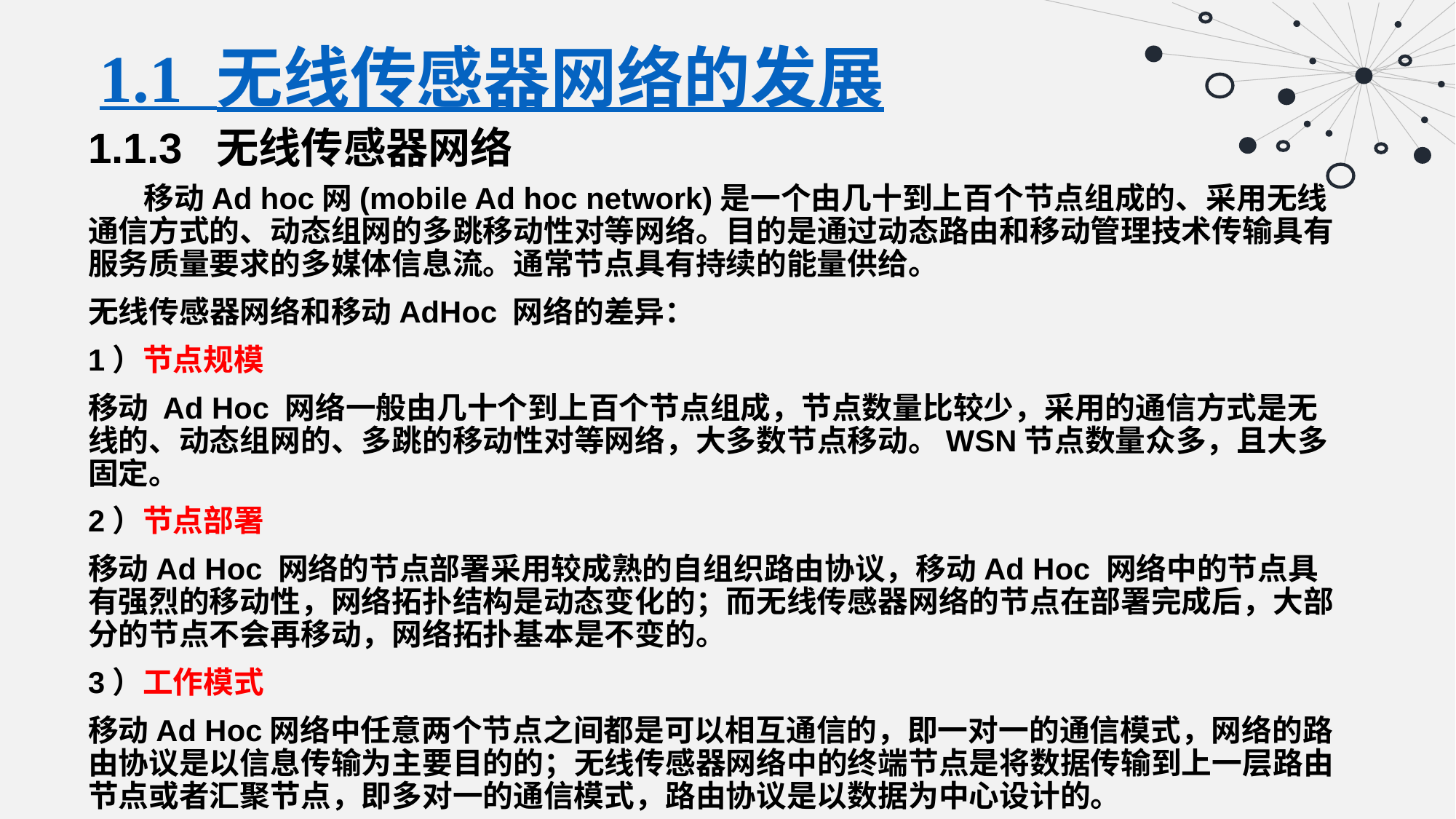

# 1.1  无线传感器网络的发展
1.1.3  无线传感器网络
       移动Ad hoc网(mobile Ad hoc network)是一个由几十到上百个节点组成的、采用无线通信方式的、动态组网的多跳移动性对等网络。目的是通过动态路由和移动管理技术传输具有服务质量要求的多媒体信息流。通常节点具有持续的能量供给。
无线传感器网络和移动AdHoc 网络的差异：
1）节点规模
移动 Ad Hoc 网络一般由几十个到上百个节点组成，节点数量比较少，采用的通信方式是无线的、动态组网的、多跳的移动性对等网络，大多数节点移动。WSN节点数量众多，且大多固定。
2）节点部署
移动Ad Hoc 网络的节点部署采用较成熟的自组织路由协议，移动Ad Hoc 网络中的节点具有强烈的移动性，网络拓扑结构是动态变化的；而无线传感器网络的节点在部署完成后，大部分的节点不会再移动，网络拓扑基本是不变的。
3）工作模式
移动Ad Hoc网络中任意两个节点之间都是可以相互通信的，即一对一的通信模式，网络的路由协议是以信息传输为主要目的的；无线传感器网络中的终端节点是将数据传输到上一层路由节点或者汇聚节点，即多对一的通信模式，路由协议是以数据为中心设计的。